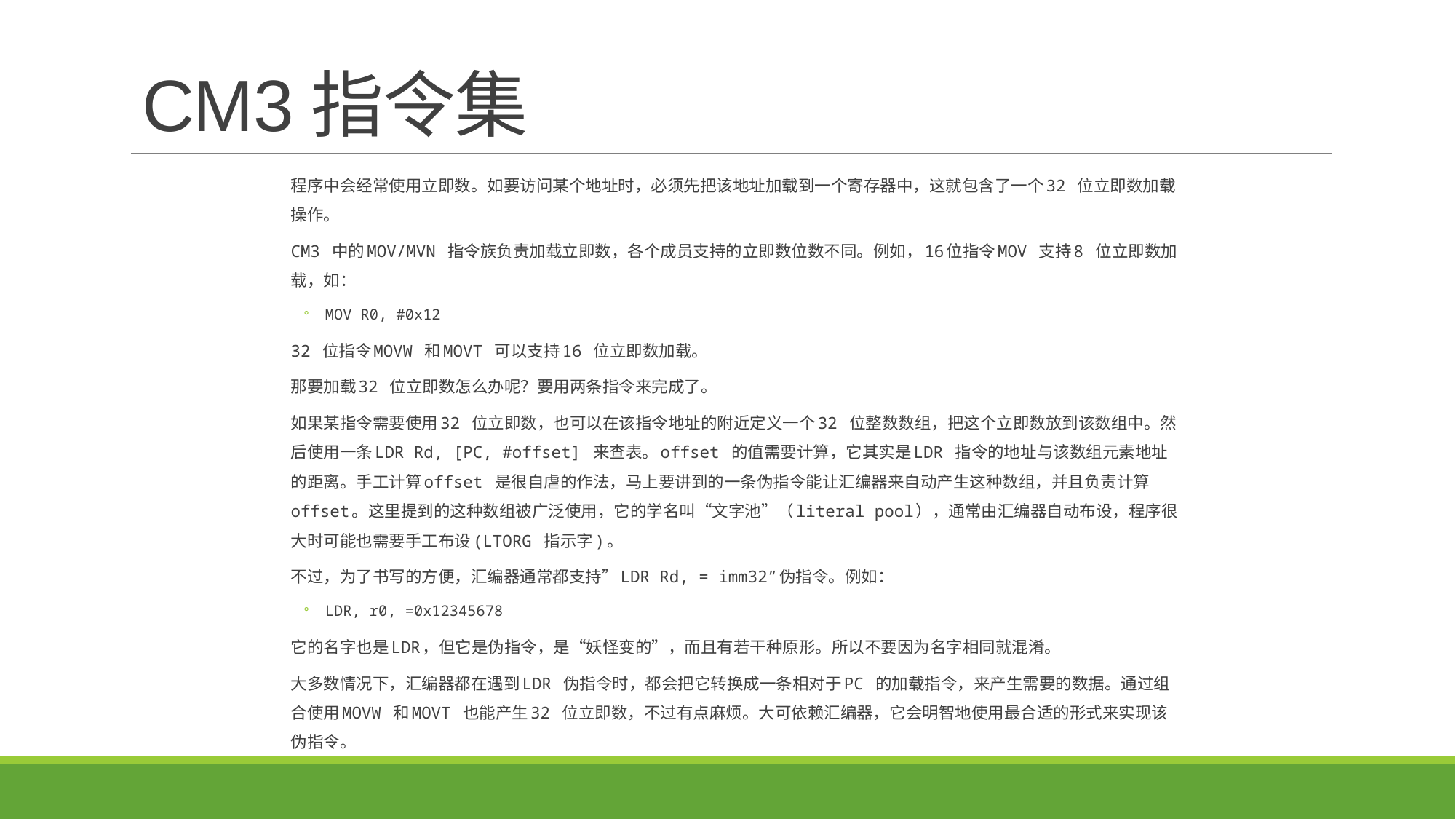

# CM3指令集
程序中会经常使用立即数。如要访问某个地址时，必须先把该地址加载到一个寄存器中，这就包含了一个32 位立即数加载操作。
CM3 中的MOV/MVN 指令族负责加载立即数，各个成员支持的立即数位数不同。例如，16位指令MOV 支持8 位立即数加载，如：
MOV R0, #0x12
32 位指令MOVW 和MOVT 可以支持16 位立即数加载。
那要加载32 位立即数怎么办呢？要用两条指令来完成了。
如果某指令需要使用32 位立即数，也可以在该指令地址的附近定义一个32 位整数数组，把这个立即数放到该数组中。然后使用一条LDR Rd, [PC, #offset] 来查表。offset 的值需要计算，它其实是LDR 指令的地址与该数组元素地址的距离。手工计算offset 是很自虐的作法，马上要讲到的一条伪指令能让汇编器来自动产生这种数组，并且负责计算offset。这里提到的这种数组被广泛使用，它的学名叫“文字池”（literal pool），通常由汇编器自动布设，程序很大时可能也需要手工布设(LTORG 指示字)。
不过，为了书写的方便，汇编器通常都支持”LDR Rd, = imm32”伪指令。例如：
LDR, r0, =0x12345678
它的名字也是LDR，但它是伪指令，是“妖怪变的”，而且有若干种原形。所以不要因为名字相同就混淆。
大多数情况下，汇编器都在遇到LDR 伪指令时，都会把它转换成一条相对于PC 的加载指令，来产生需要的数据。通过组合使用MOVW 和MOVT 也能产生32 位立即数，不过有点麻烦。大可依赖汇编器，它会明智地使用最合适的形式来实现该伪指令。